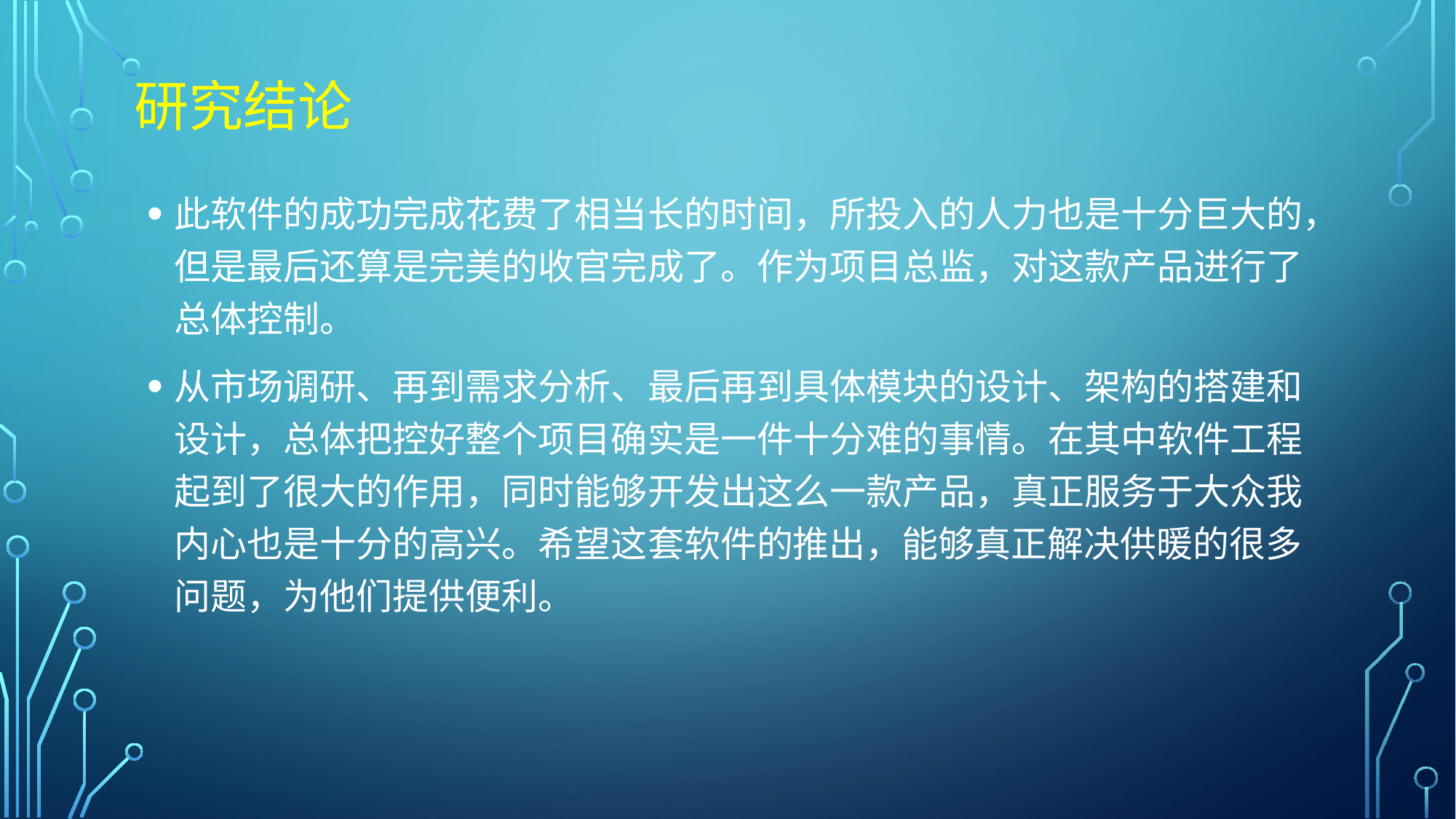

# 研究结论
此软件的成功完成花费了相当长的时间，所投入的人力也是十分巨大的，但是最后还算是完美的收官完成了。作为项目总监，对这款产品进行了总体控制。
从市场调研、再到需求分析、最后再到具体模块的设计、架构的搭建和设计，总体把控好整个项目确实是一件十分难的事情。在其中软件工程起到了很大的作用，同时能够开发出这么一款产品，真正服务于大众我内心也是十分的高兴。希望这套软件的推出，能够真正解决供暖的很多问题，为他们提供便利。